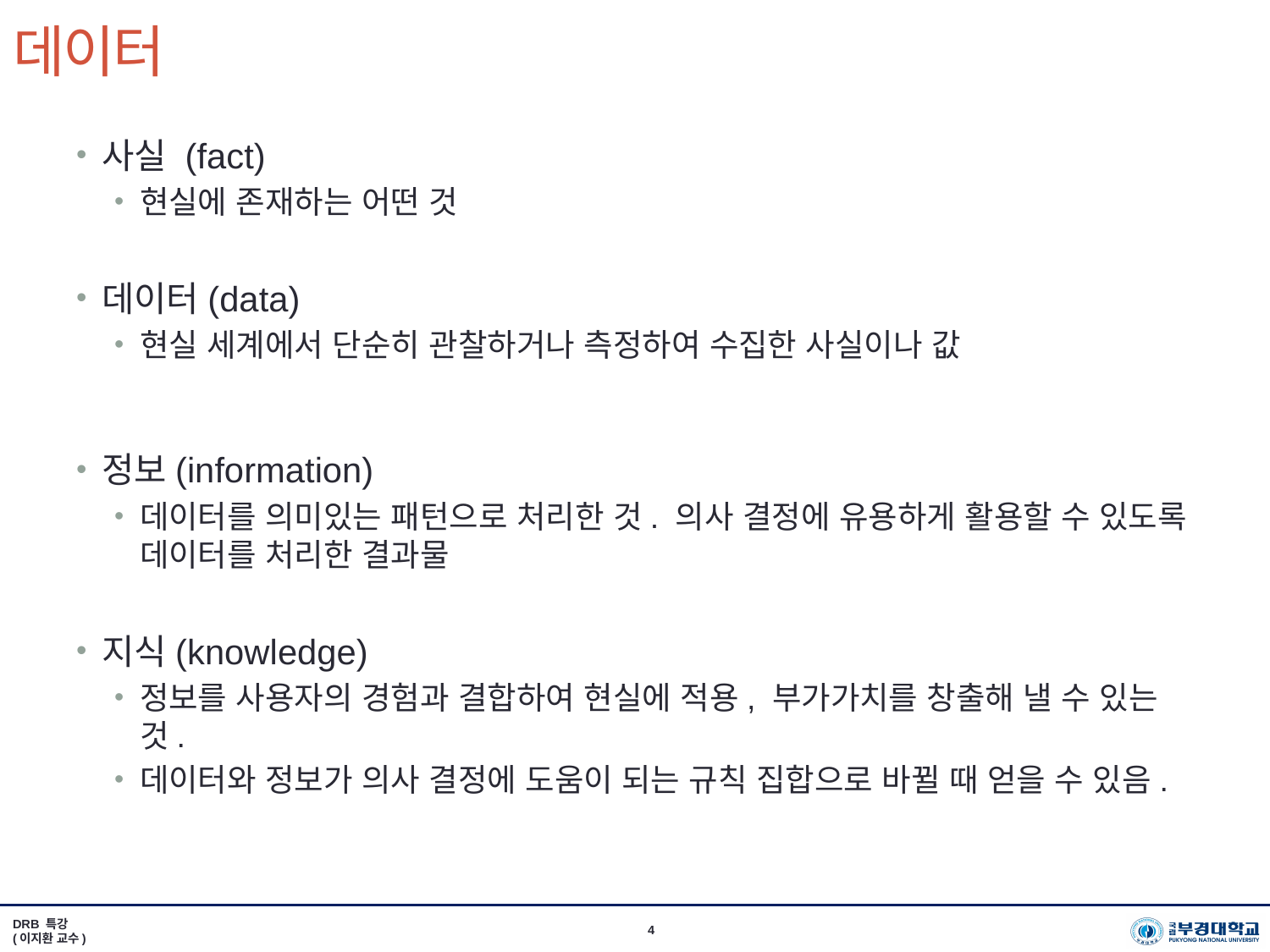

# 데이터
사실 (fact)
현실에 존재하는 어떤 것

데이터(data)
현실 세계에서 단순히 관찰하거나 측정하여 수집한 사실이나 값

정보(information)
데이터를 의미있는 패턴으로 처리한 것. 의사 결정에 유용하게 활용할 수 있도록 데이터를 처리한 결과물

지식(knowledge)
정보를 사용자의 경험과 결합하여 현실에 적용, 부가가치를 창출해 낼 수 있는 것.
데이터와 정보가 의사 결정에 도움이 되는 규칙 집합으로 바뀔 때 얻을 수 있음.

DRB 특강
(이지환 교수)